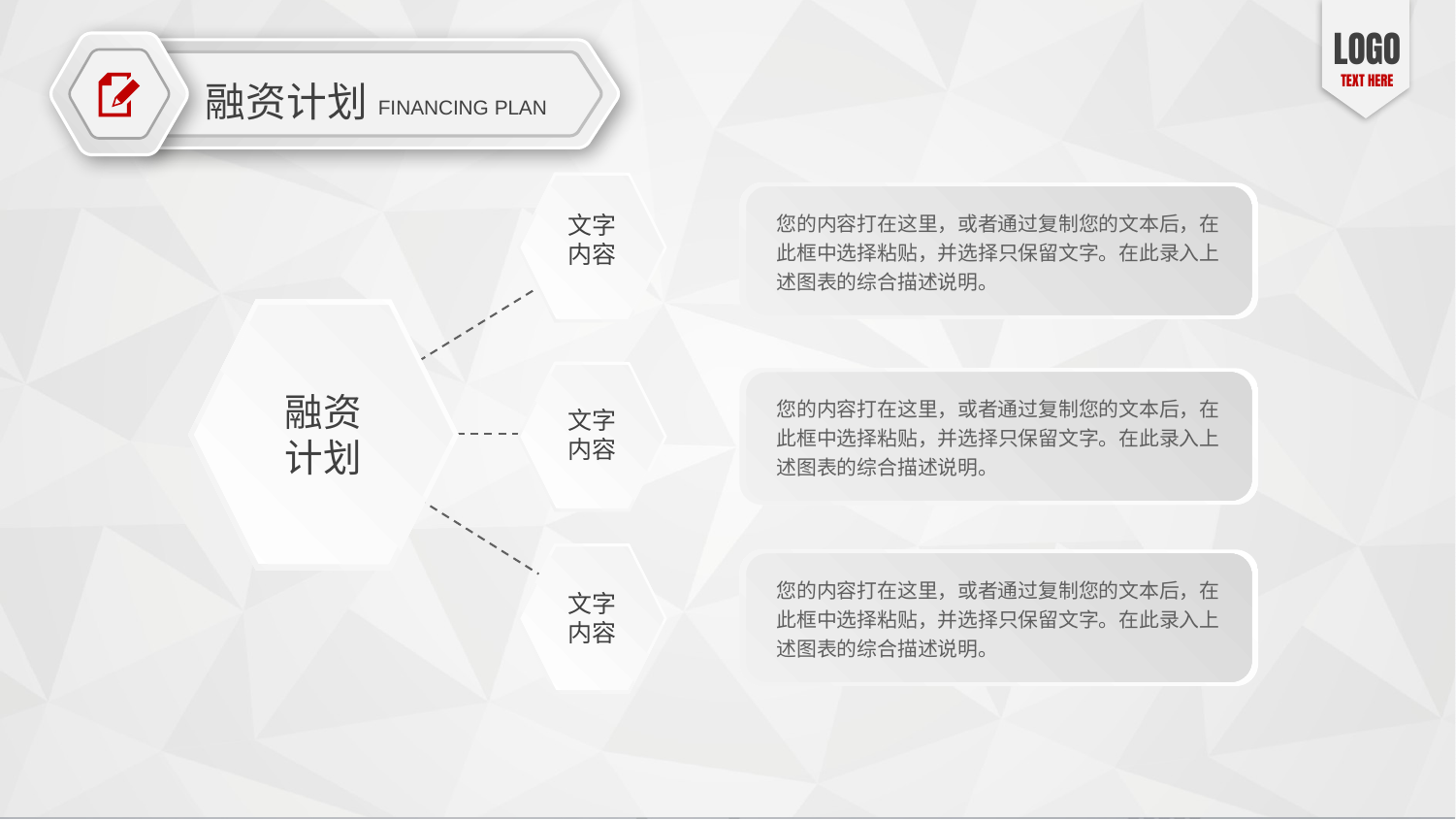

LOGO
TEXT HERE

融资计划

FINANCING PLAN

您的内容打在这里，或者通过复制您的文本后，在此框中选择粘贴，并选择只保留文字。在此录入上述图表的综合描述说明。

文字
内容

您的内容打在这里，或者通过复制您的文本后，在此框中选择粘贴，并选择只保留文字。在此录入上述图表的综合描述说明。

融资
计划
文字
内容

您的内容打在这里，或者通过复制您的文本后，在此框中选择粘贴，并选择只保留文字。在此录入上述图表的综合描述说明。

文字
内容